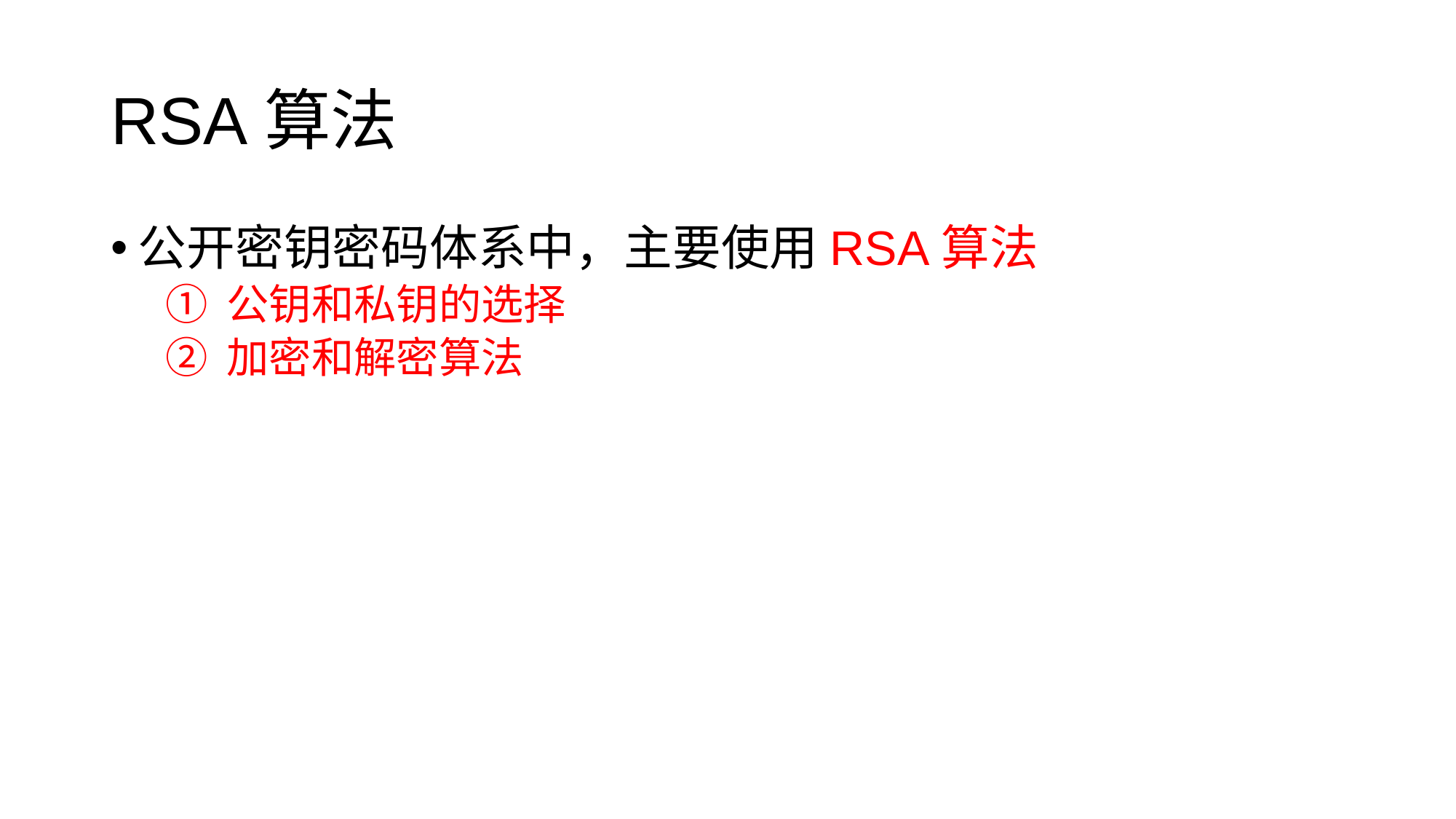

# RSA算法
公开密钥密码体系中，主要使用RSA算法
公钥和私钥的选择
加密和解密算法